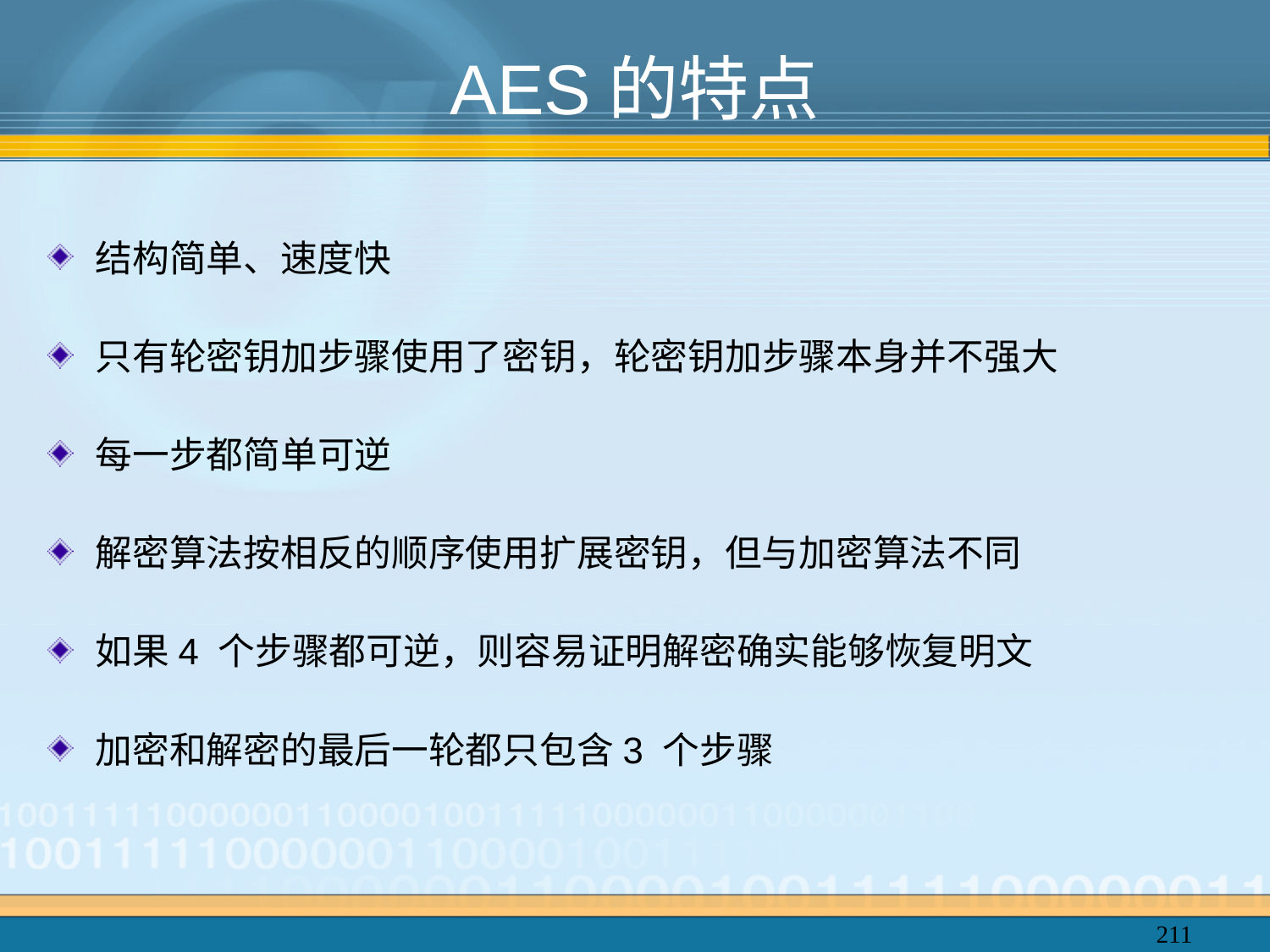

# AES的特点
结构简单、速度快
只有轮密钥加步骤使用了密钥，轮密钥加步骤本身并不强大
每一步都简单可逆
解密算法按相反的顺序使用扩展密钥，但与加密算法不同
如果4 个步骤都可逆，则容易证明解密确实能够恢复明文
加密和解密的最后一轮都只包含3 个步骤
211